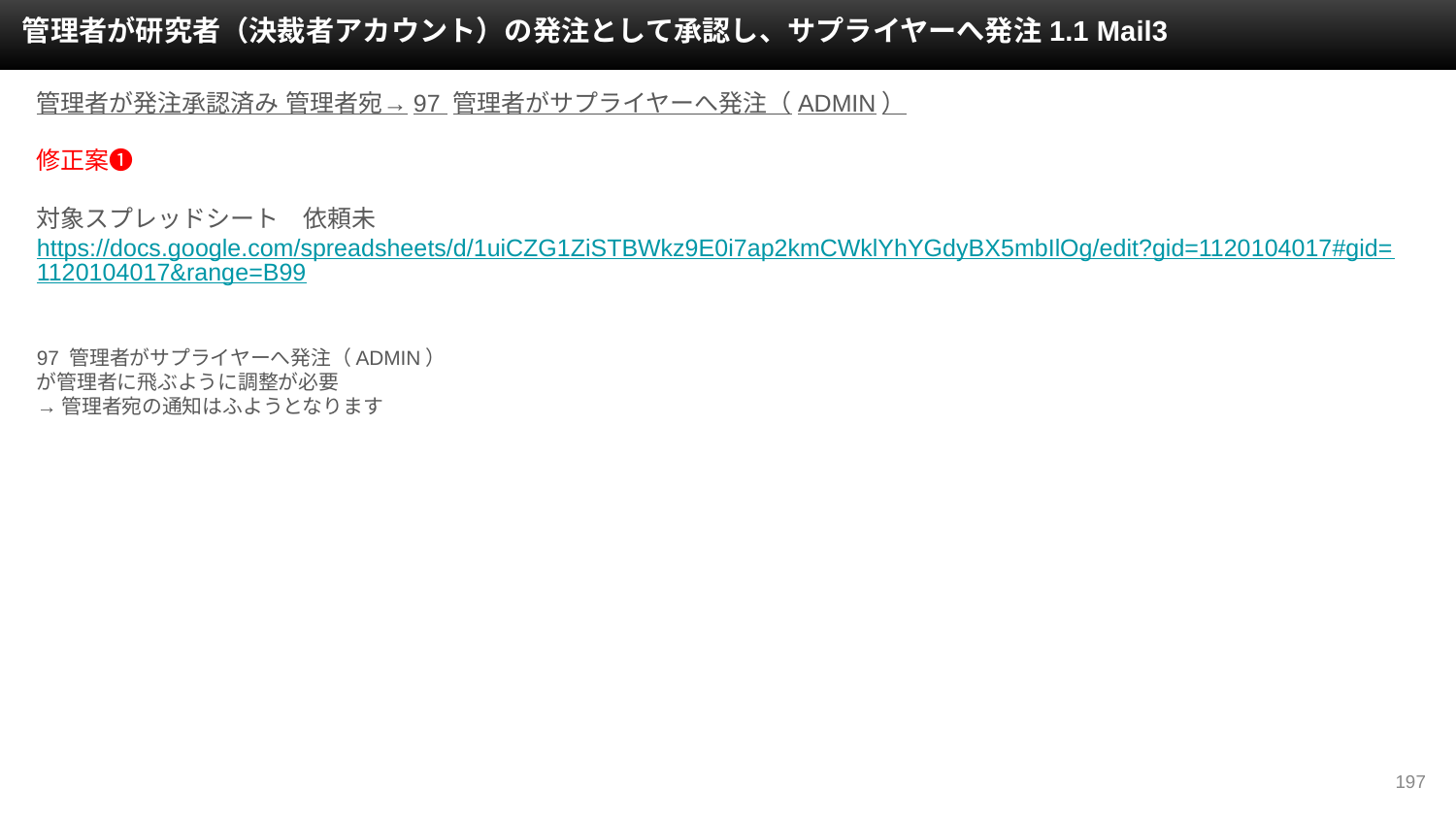

管理者が研究者（決裁者アカウント）の発注として承認し、サプライヤーへ発注1.1 Mail3
管理者が発注承認済み 管理者宛→97 管理者がサプライヤーへ発注（ADMIN）

修正案❶

対象スプレッドシート　依頼未
https://docs.google.com/spreadsheets/d/1uiCZG1ZiSTBWkz9E0i7ap2kmCWklYhYGdyBX5mbIlOg/edit?gid=1120104017#gid=1120104017&range=B99

97 管理者がサプライヤーへ発注（ADMIN）
が管理者に飛ぶように調整が必要
→管理者宛の通知はふようとなります
197